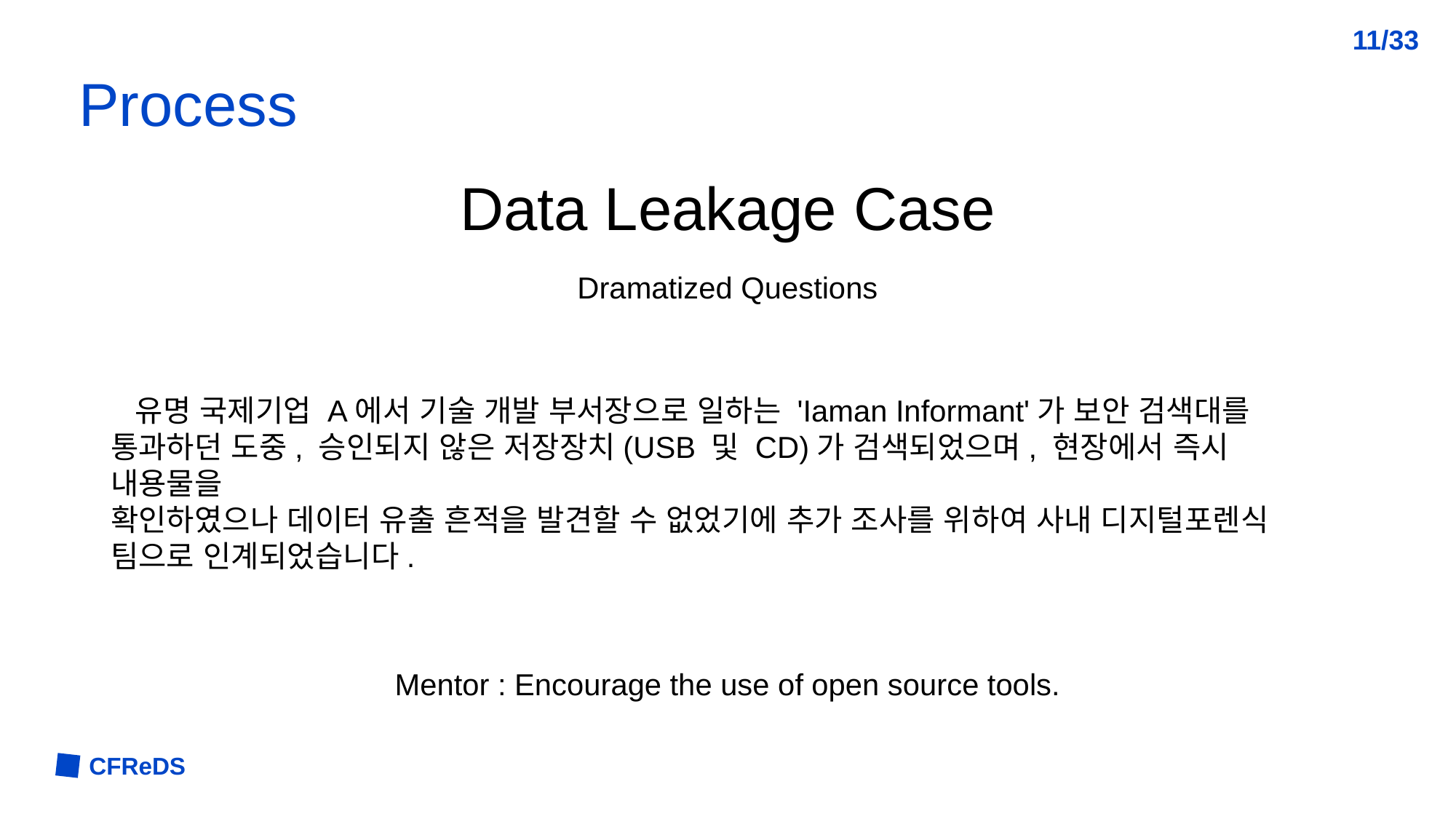

11/33
Process
Data Leakage Case
Dramatized Questions
  유명 국제기업 A에서 기술 개발 부서장으로 일하는 'Iaman Informant'가 보안 검색대를
통과하던 도중, 승인되지 않은 저장장치(USB 및 CD)가 검색되었으며, 현장에서 즉시 내용물을
확인하였으나 데이터 유출 흔적을 발견할 수 없었기에 추가 조사를 위하여 사내 디지털포렌식
팀으로 인계되었습니다.
Mentor : Encourage the use of open source tools.
CFReDS